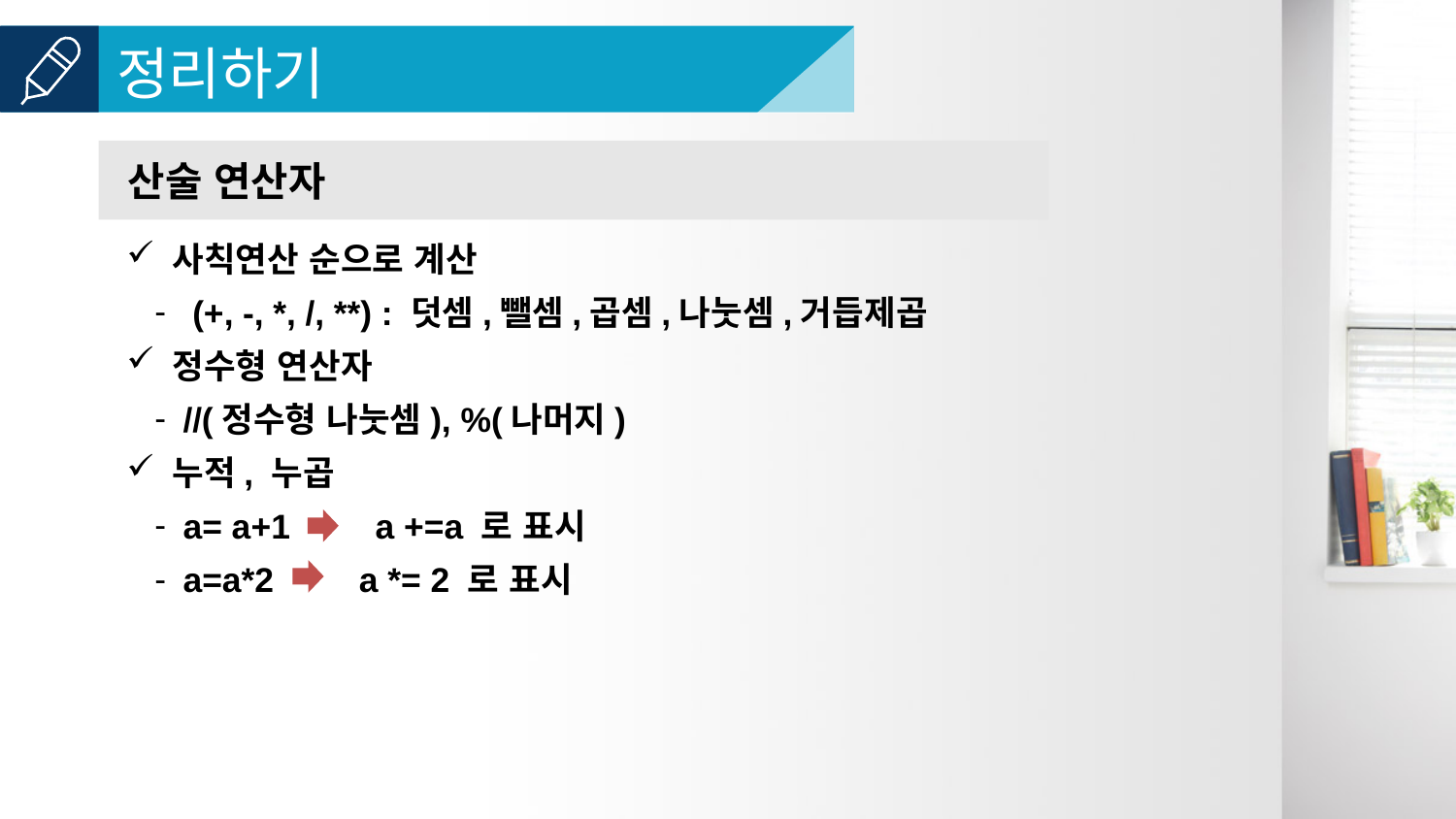

산술 연산자
사칙연산 순으로 계산
 (+, -, *, /, **) : 덧셈,뺄셈,곱셈,나눗셈,거듭제곱
정수형 연산자
//(정수형 나눗셈), %(나머지)
누적, 누곱
a= a+1         a +=a 로 표시
a=a*2         a *= 2 로 표시